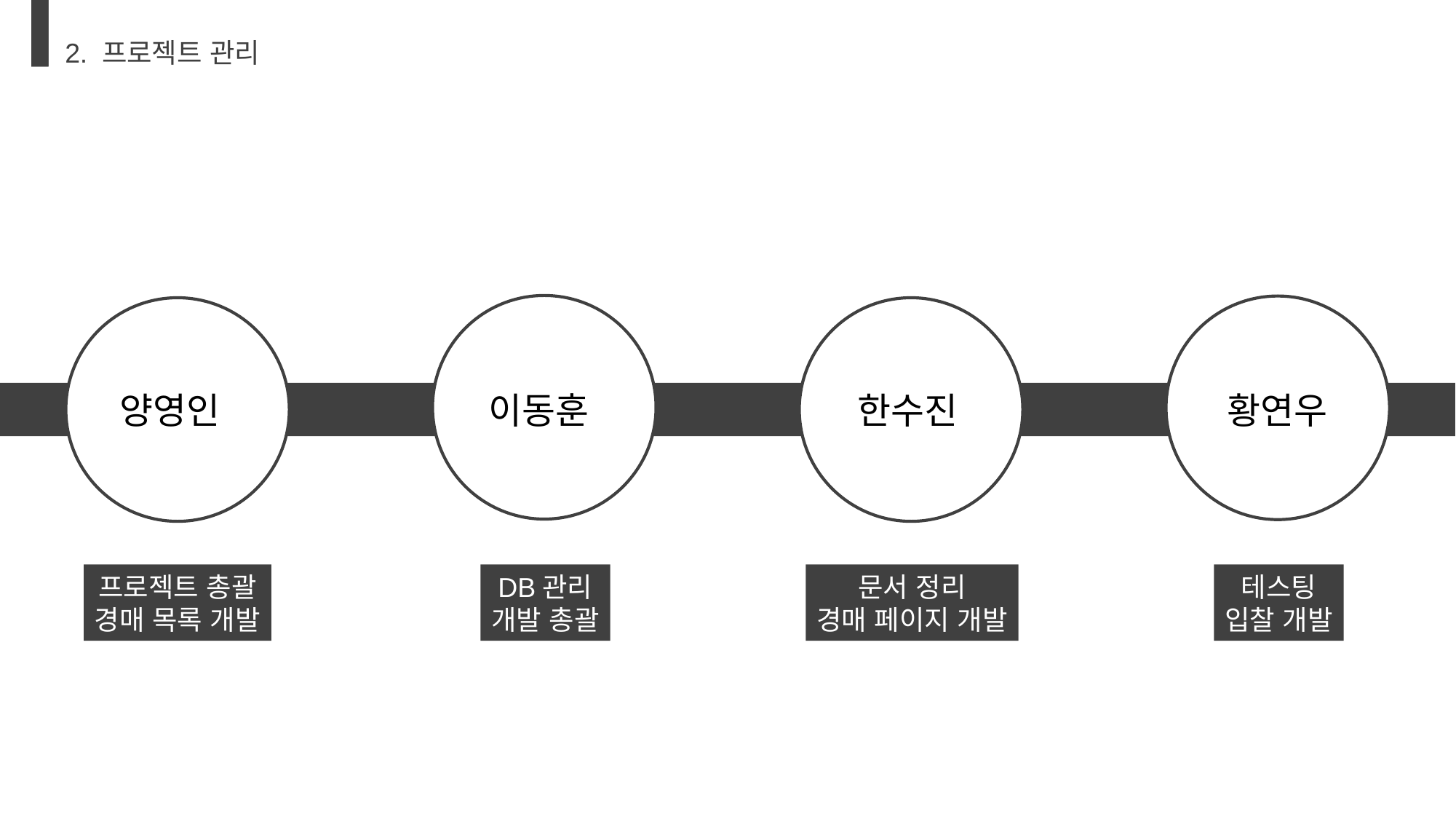

2. 프로젝트 관리

양영인
이동훈
한수진
황연우

프로젝트 총괄
경매 목록 개발
테스팅
입찰 개발
문서 정리
경매 페이지 개발
DB관리
개발 총괄